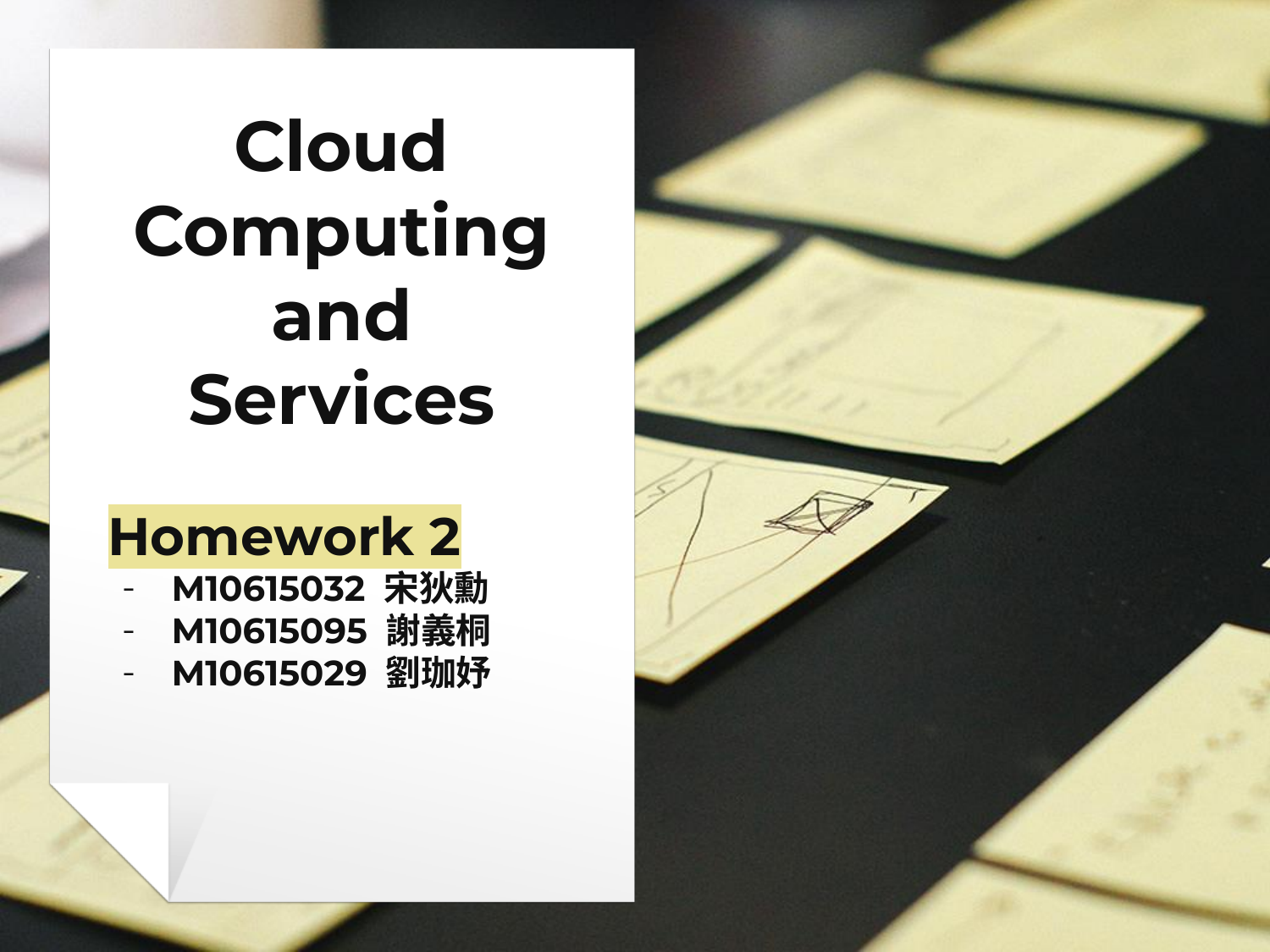

# Cloud Computing and Services

Homework 2
M10615032 宋狄勳
M10615095 謝義桐
M10615029 劉珈妤